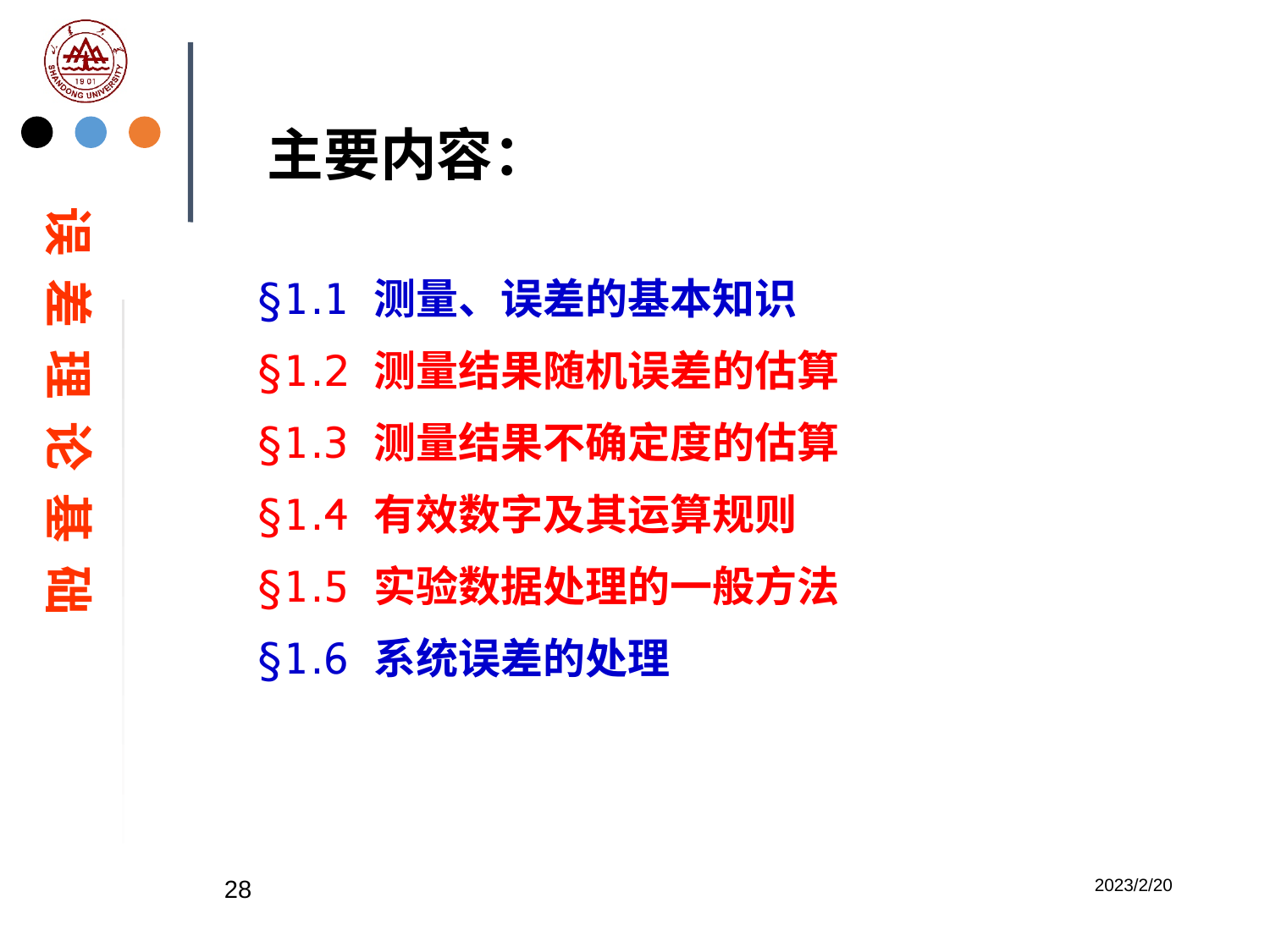

主要内容：
误  差  理  论  基  础
§1.1 测量、误差的基本知识
§1.2 测量结果随机误差的估算
§1.3 测量结果不确定度的估算
§1.4 有效数字及其运算规则
§1.5 实验数据处理的一般方法
§1.6 系统误差的处理
28
2023/2/20